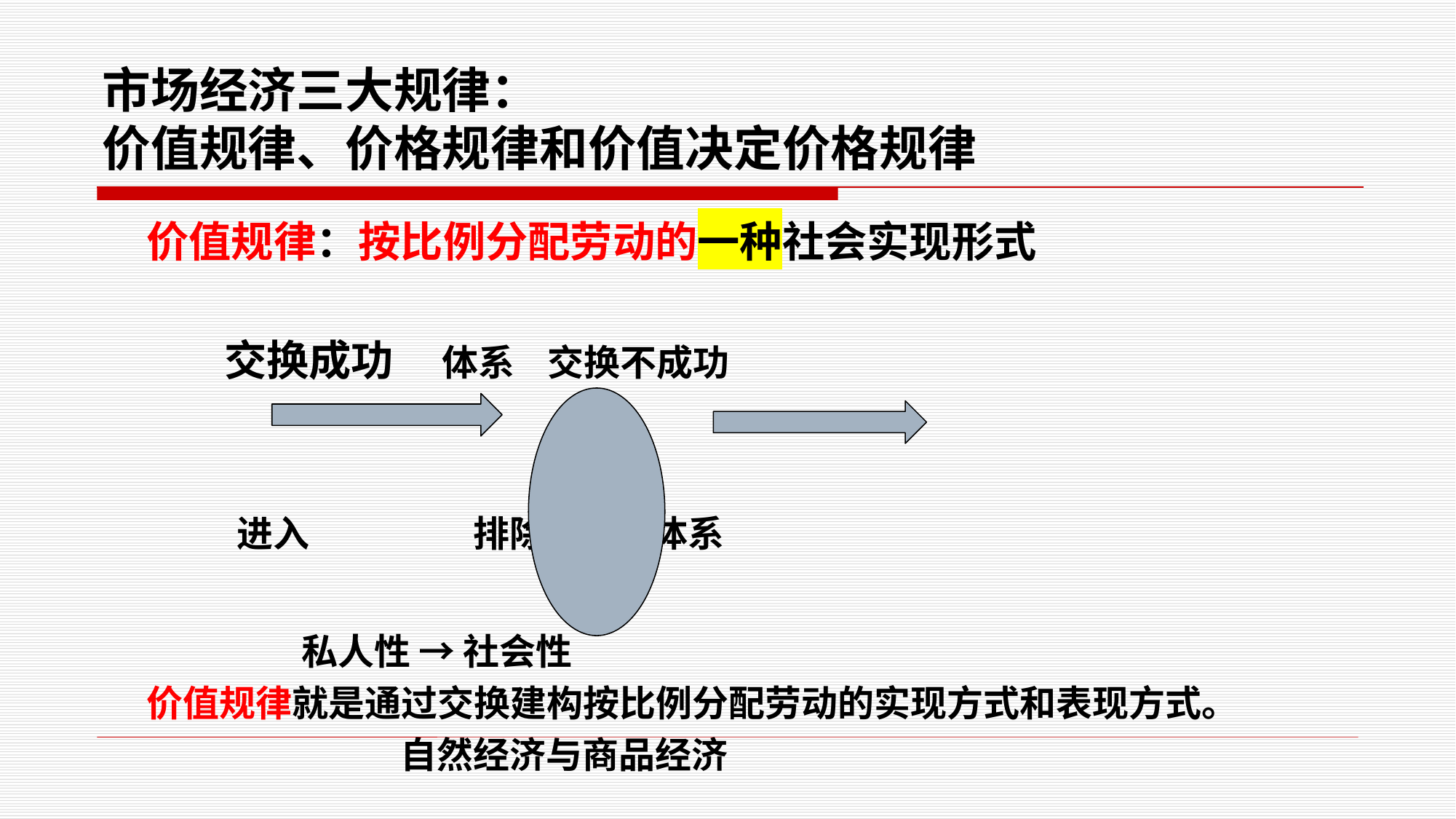

# 市场经济三大规律： 价值规律、价格规律和价值决定价格规律
价值规律：按比例分配劳动的一种社会实现形式

       交换成功     体系    交换不成功

          进入                    排除    需求体系

               私人性 → 社会性
价值规律就是通过交换建构按比例分配劳动的实现方式和表现方式。
                              自然经济与商品经济